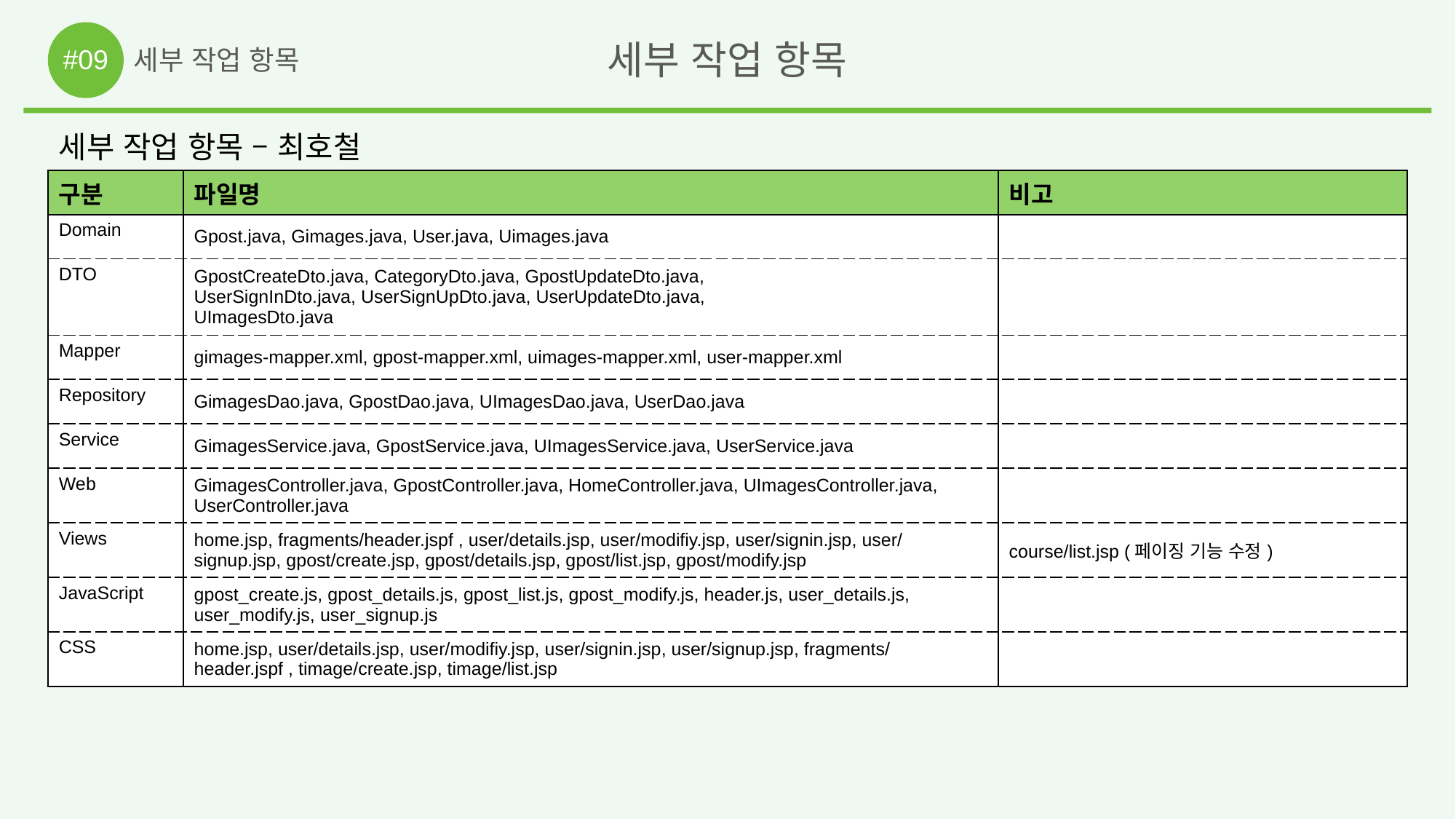

#09
세부 작업 항목
세부 작업 항목

세부 작업 항목 – 최호철
| 구분 | 파일명 | 비고 |
| --- | --- | --- |
| Domain | Gpost.java, Gimages.java, User.java, Uimages.java |  |
| DTO | GpostCreateDto.java, CategoryDto.java, GpostUpdateDto.java, UserSignInDto.java, UserSignUpDto.java, UserUpdateDto.java, UImagesDto.java |  |
| Mapper | gimages-mapper.xml, gpost-mapper.xml, uimages-mapper.xml, user-mapper.xml |  |
| Repository | GimagesDao.java, GpostDao.java, UImagesDao.java, UserDao.java |  |
| Service | GimagesService.java, GpostService.java, UImagesService.java, UserService.java |  |
| Web | GimagesController.java, GpostController.java, HomeController.java, UImagesController.java, UserController.java |  |
| Views | home.jsp, fragments/header.jspf , user/details.jsp, user/modifiy.jsp, user/signin.jsp, user/signup.jsp, gpost/create.jsp, gpost/details.jsp, gpost/list.jsp, gpost/modify.jsp | course/list.jsp (페이징 기능 수정) |
| JavaScript | gpost\_create.js, gpost\_details.js, gpost\_list.js, gpost\_modify.js, header.js, user\_details.js, user\_modify.js, user\_signup.js |  |
| CSS | home.jsp, user/details.jsp, user/modifiy.jsp, user/signin.jsp, user/signup.jsp, fragments/header.jspf , timage/create.jsp, timage/list.jsp |  |